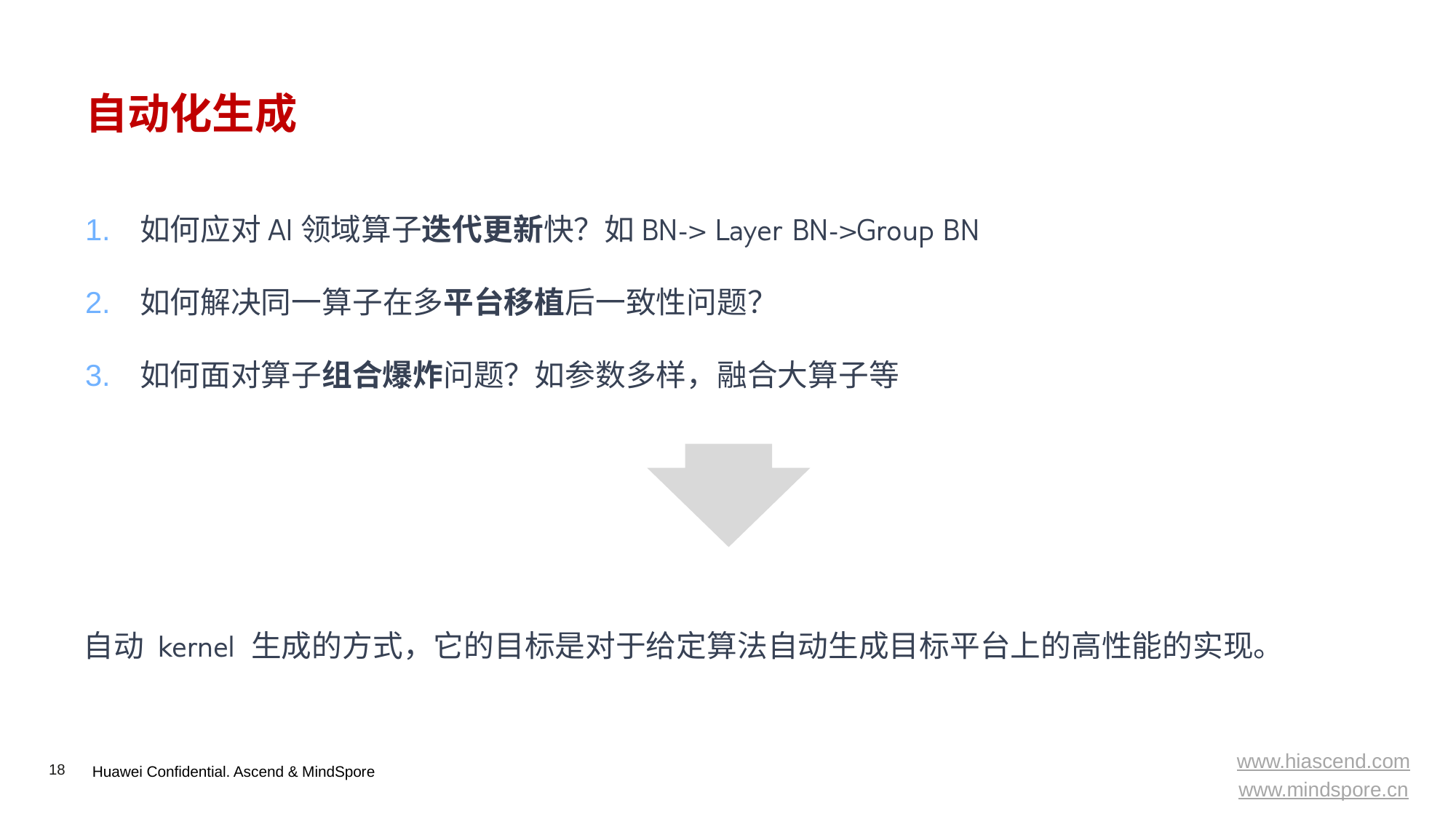

# 自动化生成
如何应对AI领域算子迭代更新快？如BN-> Layer BN->Group BN
如何解决同一算子在多平台移植后一致性问题？
如何面对算子组合爆炸问题？如参数多样，融合大算子等

自动 kernel 生成的方式，它的目标是对于给定算法自动生成目标平台上的高性能的实现。